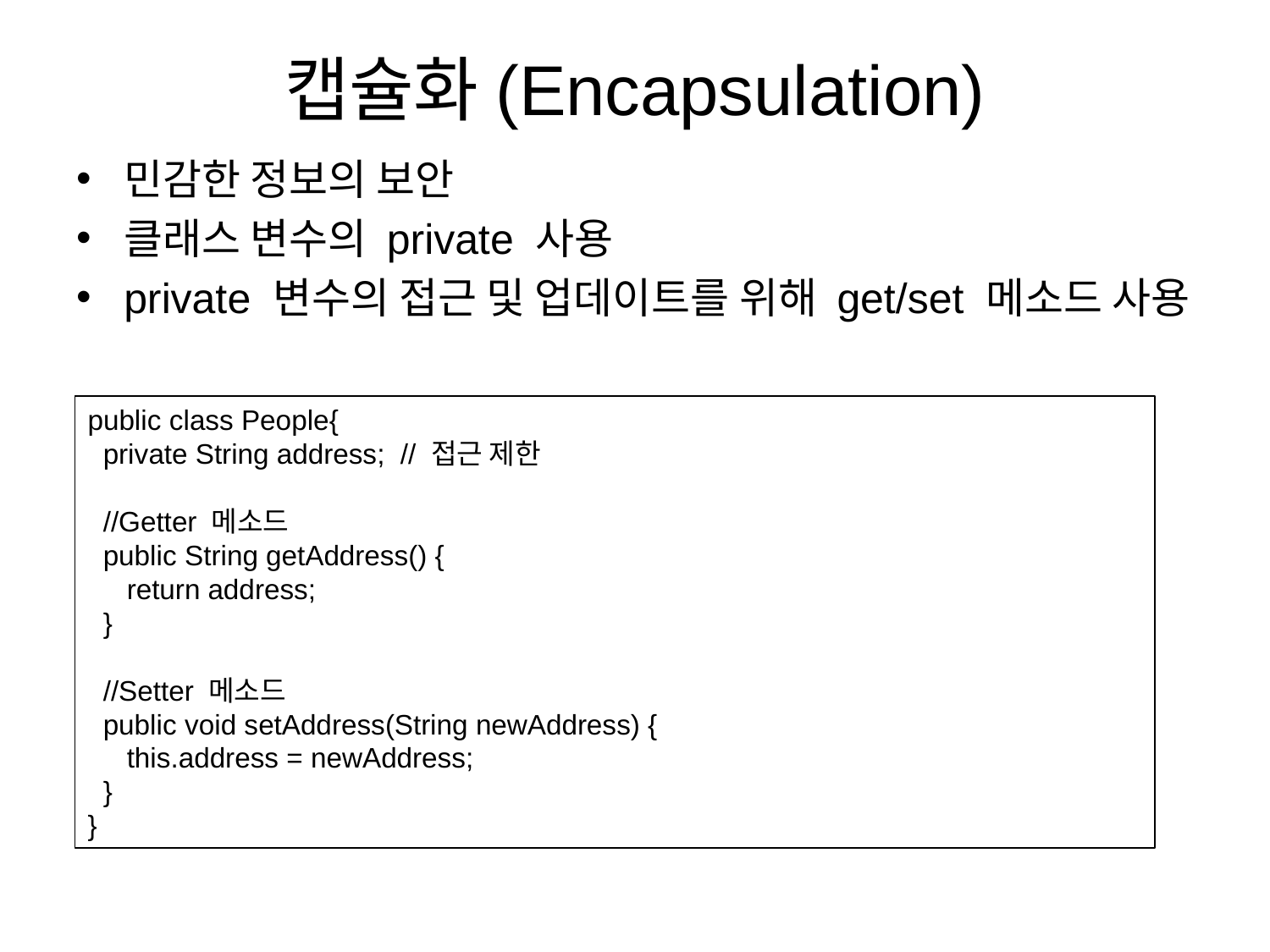

# 캡슐화(Encapsulation)
민감한 정보의 보안
클래스 변수의 private 사용
private 변수의 접근 및 업데이트를 위해 get/set 메소드 사용

public class People{
  private String address;  // 접근 제한

  //Getter 메소드
  public String getAddress() {
     return address;
  }

  //Setter 메소드
  public void setAddress(String newAddress) {
     this.address = newAddress;
  }
}